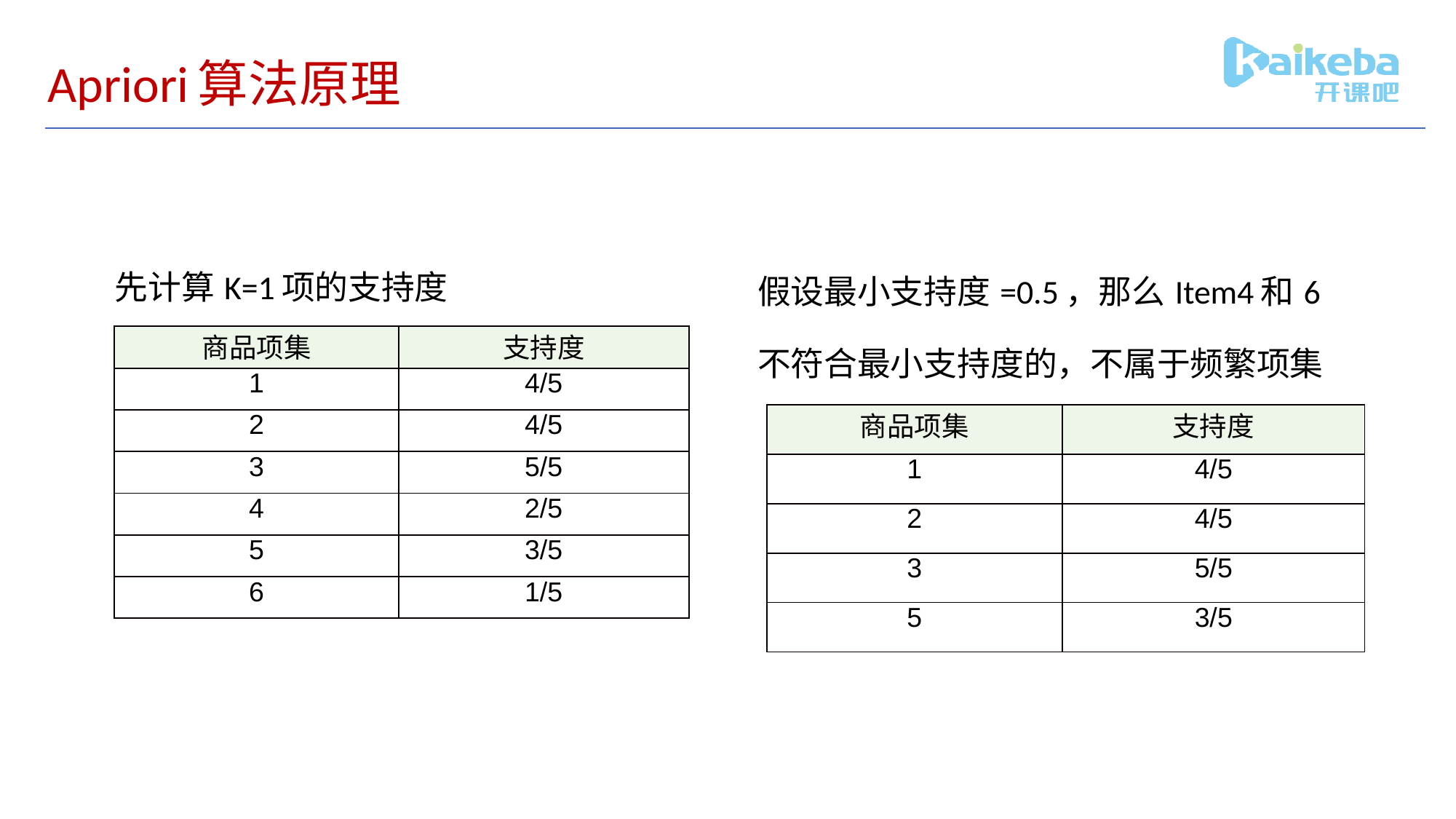

# Apriori算法原理
先计算K=1项的支持度

假设最小支持度=0.5，那么Item4和6不符合最小支持度的，不属于频繁项集

| 商品项集 | 支持度 |
| --- | --- |
| 1 | 4/5 |
| 2 | 4/5 |
| 3 | 5/5 |
| 4 | 2/5 |
| 5 | 3/5 |
| 6 | 1/5 |
| 商品项集 | 支持度 |
| --- | --- |
| 1 | 4/5 |
| 2 | 4/5 |
| 3 | 5/5 |
| 5 | 3/5 |